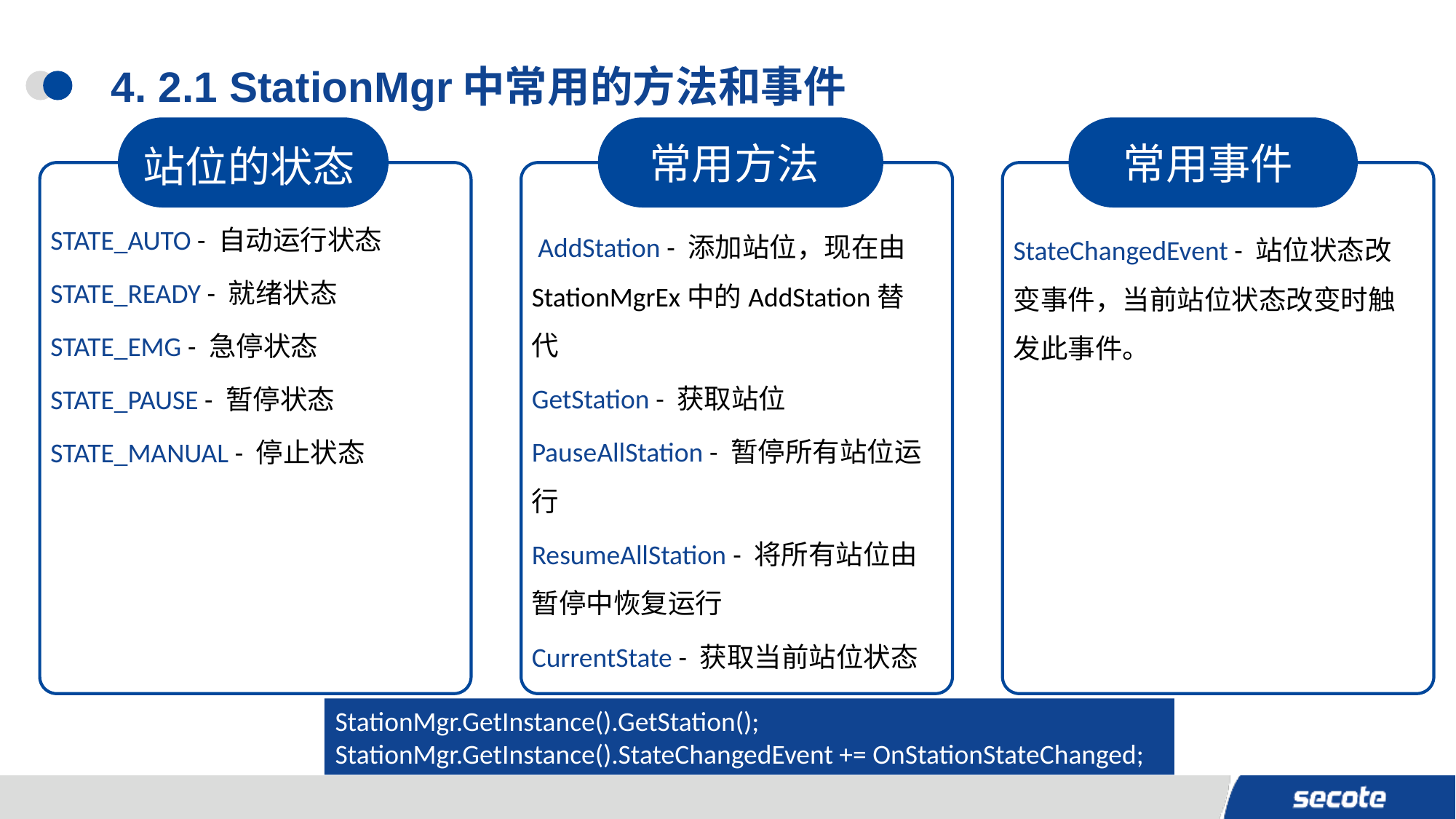

# 4. 2.1 StationMgr中常用的方法和事件

站位的状态

STATE_AUTO - 自动运行状态
STATE_READY - 就绪状态
STATE_EMG - 急停状态
STATE_PAUSE - 暂停状态
STATE_MANUAL - 停止状态

常用方法

 AddStation - 添加站位，现在由StationMgrEx中的AddStation替代
GetStation - 获取站位
PauseAllStation - 暂停所有站位运行
ResumeAllStation - 将所有站位由暂停中恢复运行
CurrentState - 获取当前站位状态

常用事件

StateChangedEvent - 站位状态改变事件，当前站位状态改变时触发此事件。
StationMgr.GetInstance().GetStation();
StationMgr.GetInstance().StateChangedEvent += OnStationStateChanged;